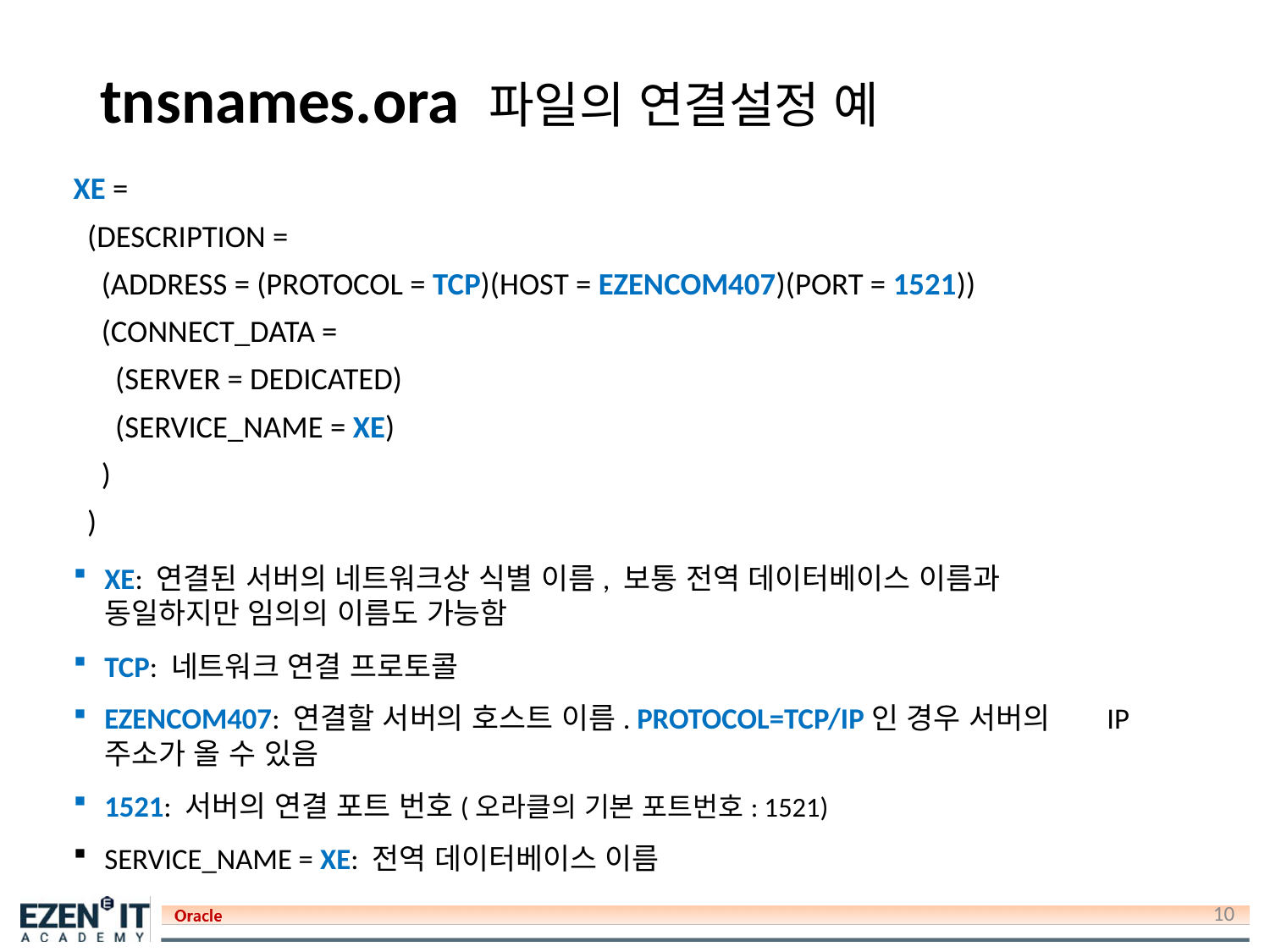

# tnsnames.ora 파일의 연결설정 예
XE =
  (DESCRIPTION =
    (ADDRESS = (PROTOCOL = TCP)(HOST = EZENCOM407)(PORT = 1521))
    (CONNECT_DATA =
      (SERVER = DEDICATED)
      (SERVICE_NAME = XE)
    )
  )
XE: 연결된 서버의 네트워크상 식별 이름, 보통 전역 데이터베이스 이름과          동일하지만 임의의 이름도 가능함
TCP: 네트워크 연결 프로토콜
EZENCOM407: 연결할 서버의 호스트 이름. PROTOCOL=TCP/IP인 경우 서버의      IP주소가 올 수 있음
1521: 서버의 연결 포트 번호(오라클의 기본 포트번호: 1521)
SERVICE_NAME = XE: 전역 데이터베이스 이름
10